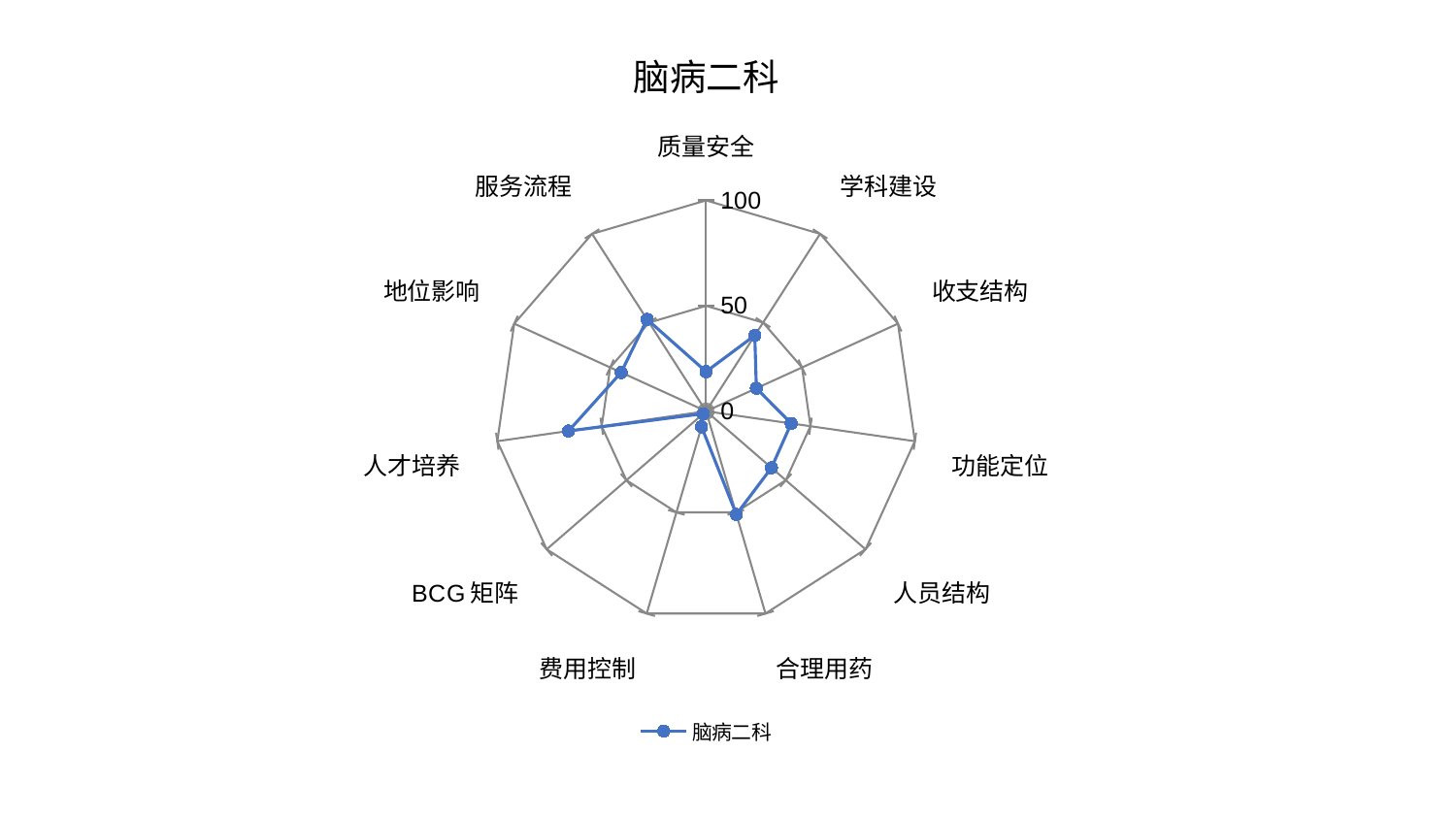

### Chart: 脑病二科

| Category | 脑病二科 |
|---|---|
| 质量安全 | 18.785606719598583 |
| 学科建设 | 42.720252124854646 |
| 收支结构 | 26.21627763915931 |
| 功能定位 | 40.74173896342369 |
| 人员结构 | 41.0090550720188 |
| 合理用药 | 51.01790357486508 |
| 费用控制 | 7.71459941612163 |
| BCG矩阵 | 1.8234671527604909 |
| 人才培养 | 65.91367109105393 |
| 地位影响 | 44.272604123813075 |
| 服务流程 | 51.80836131661016 |
159